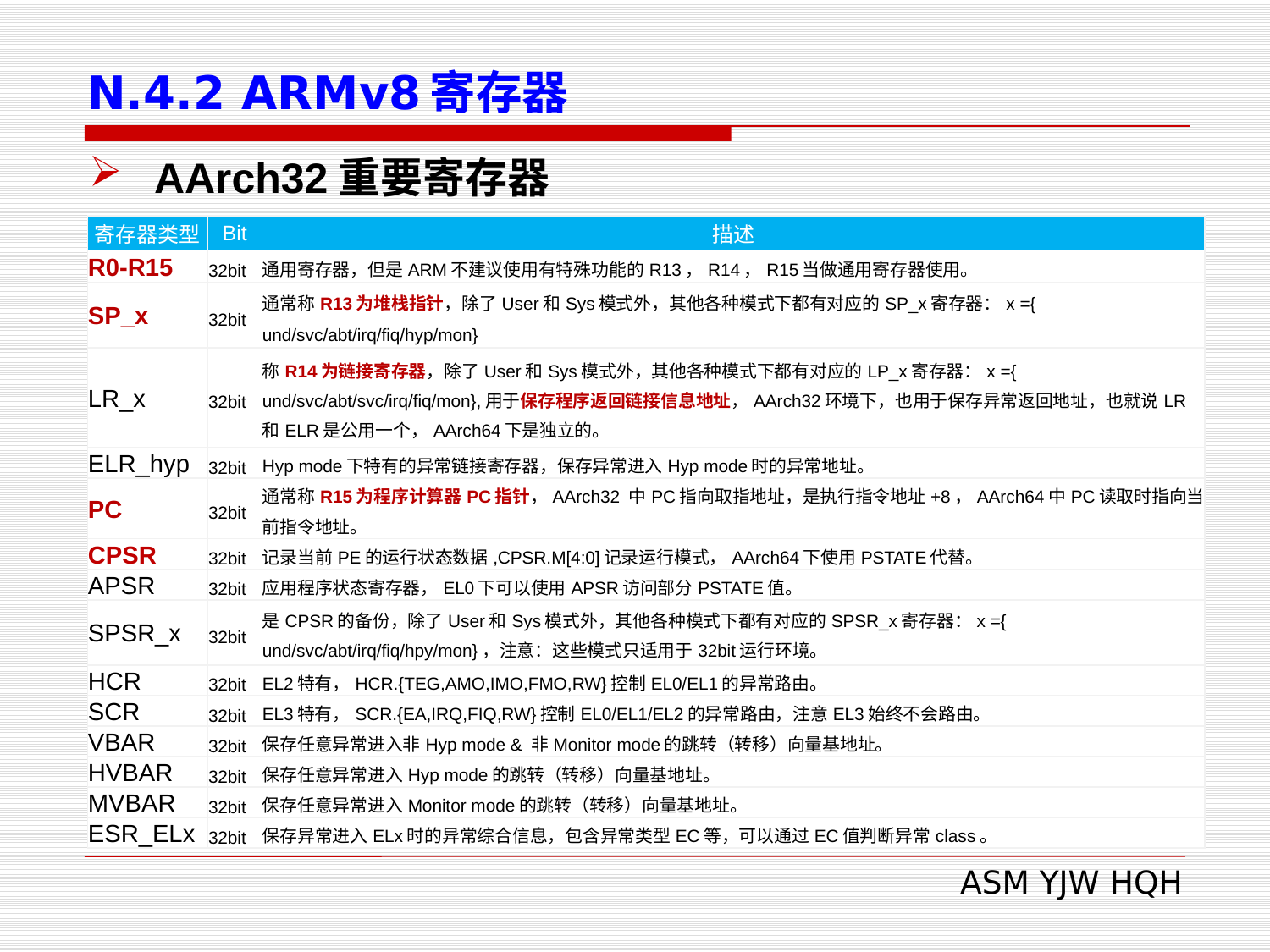

# N.4.2 ARMv8寄存器
AArch32重要寄存器
| 寄存器类型 | Bit | 描述 |
| --- | --- | --- |
| R0-R15 | 32bit | 通用寄存器，但是ARM不建议使用有特殊功能的R13，R14，R15当做通用寄存器使用。 |
| SP\_x | 32bit | 通常称R13为堆栈指针，除了User和Sys模式外，其他各种模式下都有对应的SP\_x寄存器：x ={ und/svc/abt/irq/fiq/hyp/mon} |
| LR\_x | 32bit | 称R14为链接寄存器，除了User和Sys模式外，其他各种模式下都有对应的LP\_x寄存器：x ={ und/svc/abt/svc/irq/fiq/mon},用于保存程序返回链接信息地址，AArch32环境下，也用于保存异常返回地址，也就说LR和ELR是公用一个，AArch64下是独立的。 |
| ELR\_hyp | 32bit | Hyp mode下特有的异常链接寄存器，保存异常进入Hyp mode时的异常地址。 |
| PC | 32bit | 通常称R15为程序计算器PC指针，AArch32 中PC指向取指地址，是执行指令地址+8，AArch64中PC读取时指向当前指令地址。 |
| CPSR | 32bit | 记录当前PE的运行状态数据,CPSR.M[4:0]记录运行模式，AArch64下使用PSTATE代替。 |
| APSR | 32bit | 应用程序状态寄存器，EL0下可以使用APSR访问部分PSTATE值。 |
| SPSR\_x | 32bit | 是CPSR的备份，除了User和Sys模式外，其他各种模式下都有对应的SPSR\_x寄存器：x ={ und/svc/abt/irq/fiq/hpy/mon}，注意：这些模式只适用于32bit运行环境。 |
| HCR | 32bit | EL2特有，HCR.{TEG,AMO,IMO,FMO,RW}控制EL0/EL1的异常路由。 |
| SCR | 32bit | EL3特有，SCR.{EA,IRQ,FIQ,RW}控制EL0/EL1/EL2的异常路由，注意EL3始终不会路由。 |
| VBAR | 32bit | 保存任意异常进入非Hyp mode & 非Monitor mode的跳转（转移）向量基地址。 |
| HVBAR | 32bit | 保存任意异常进入Hyp mode的跳转（转移）向量基地址。 |
| MVBAR | 32bit | 保存任意异常进入Monitor mode的跳转（转移）向量基地址。 |
| ESR\_ELx | 32bit | 保存异常进入ELx时的异常综合信息，包含异常类型EC等，可以通过EC值判断异常class。 |